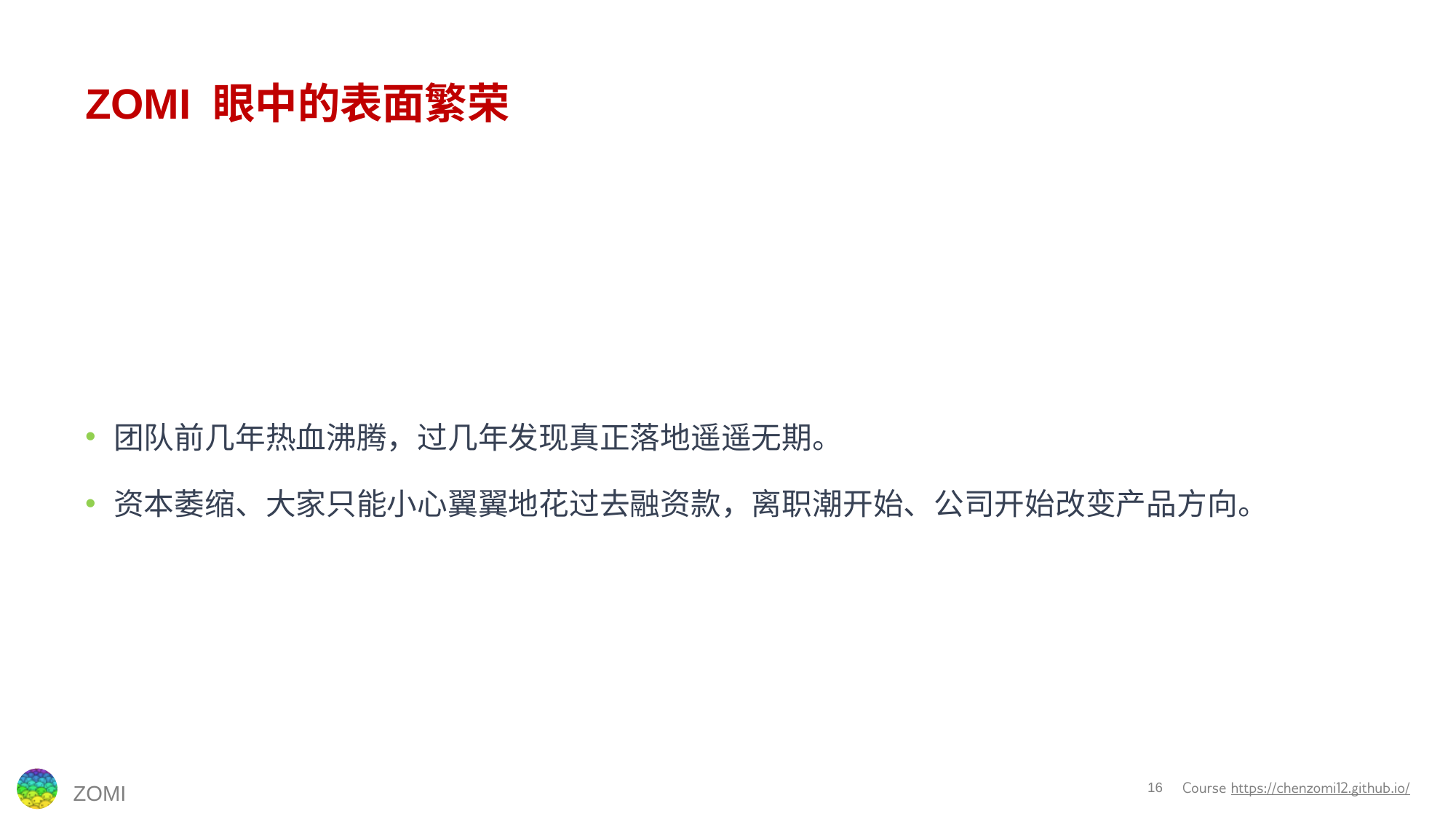

# ZOMI 眼中的表面繁荣
团队前几年热血沸腾，过几年发现真正落地遥遥无期。
资本萎缩、大家只能小心翼翼地花过去融资款，离职潮开始、公司开始改变产品方向。